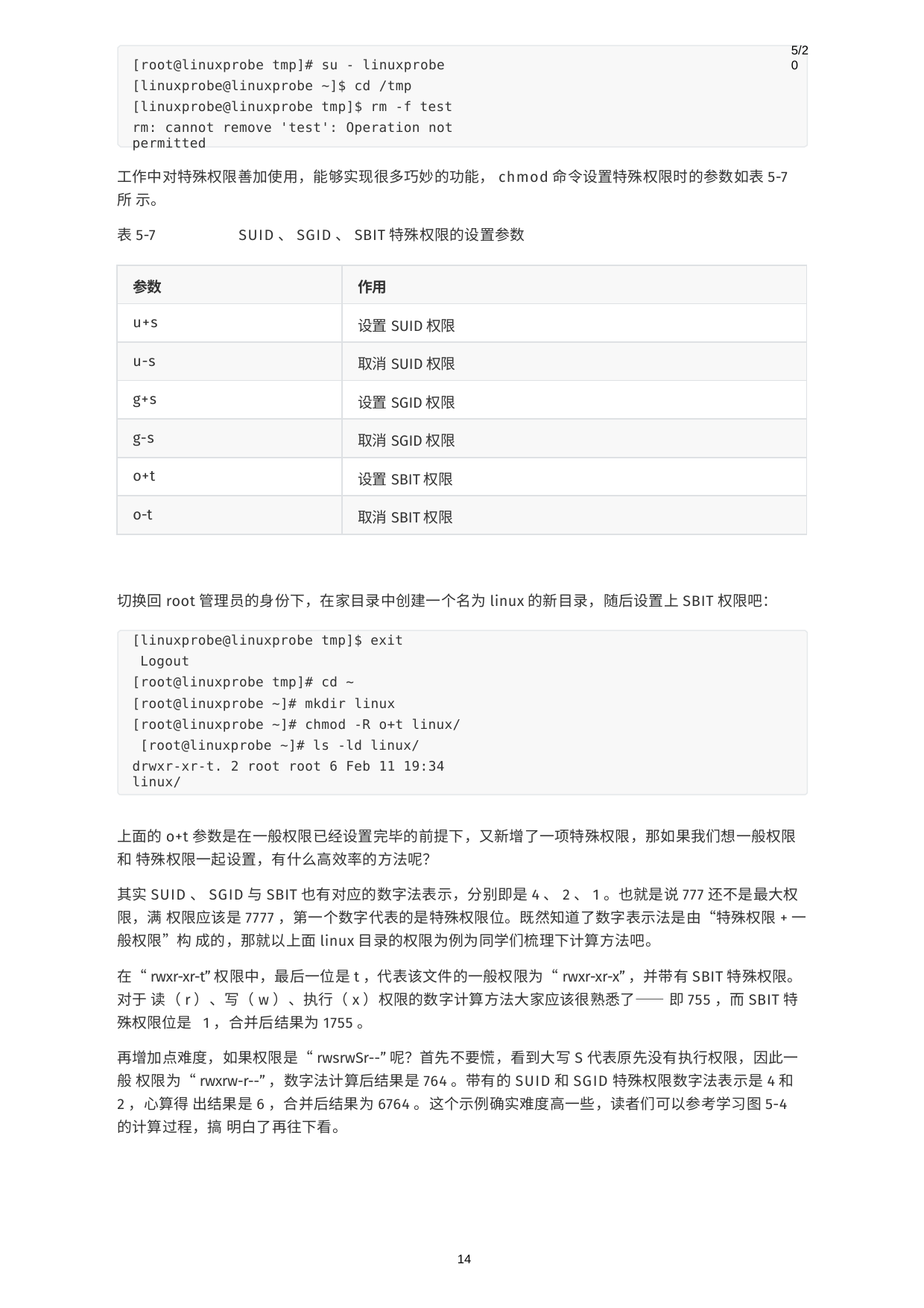

5/20

[root@linuxprobe tmp]# su - linuxprobe  [linuxprobe@linuxprobe ~]$ cd /tmp  [linuxprobe@linuxprobe tmp]$ rm -f test
rm: cannot remove 'test': Operation not permitted
工作中对特殊权限善加使用，能够实现很多巧妙的功能，chmod命令设置特殊权限时的参数如表5-7所 示。
表5-7	SUID、SGID、SBIT特殊权限的设置参数
| 参数 | 作用 |
| --- | --- |
| u+s | 设置SUID权限 |
| u-s | 取消SUID权限 |
| g+s | 设置SGID权限 |
| g-s | 取消SGID权限 |
| o+t | 设置SBIT权限 |
| o-t | 取消SBIT权限 |
切换回root管理员的身份下，在家目录中创建一个名为linux的新目录，随后设置上SBIT权限吧：

[linuxprobe@linuxprobe tmp]$ exit  Logout
[root@linuxprobe tmp]# cd ~  [root@linuxprobe ~]# mkdir linux  [root@linuxprobe ~]# chmod -R o+t linux/  [root@linuxprobe ~]# ls -ld linux/
drwxr-xr-t. 2 root root 6 Feb 11 19:34 linux/

上面的o+t参数是在一般权限已经设置完毕的前提下，又新增了一项特殊权限，那如果我们想一般权限和 特殊权限一起设置，有什么高效率的方法呢？
其实SUID、SGID与SBIT也有对应的数字法表示，分别即是4、2、1。也就是说777还不是最大权限，满 权限应该是7777，第一个数字代表的是特殊权限位。既然知道了数字表示法是由“特殊权限+一般权限”构 成的，那就以上面linux目录的权限为例为同学们梳理下计算方法吧。
在“rwxr-xr-t”权限中，最后一位是t，代表该文件的一般权限为“rwxr-xr-x”，并带有SBIT特殊权限。对于 读（r）、写（w）、执行（x）权限的数字计算方法大家应该很熟悉了——即755，而SBIT特殊权限位是  1，合并后结果为1755。
再增加点难度，如果权限是“rwsrwSr--”呢？首先不要慌，看到大写S代表原先没有执行权限，因此一般 权限为“rwxrw-r--”，数字法计算后结果是764。带有的SUID和SGID特殊权限数字法表示是4和2，心算得 出结果是6，合并后结果为6764。这个示例确实难度高一些，读者们可以参考学习图5-4的计算过程，搞 明白了再往下看。

14